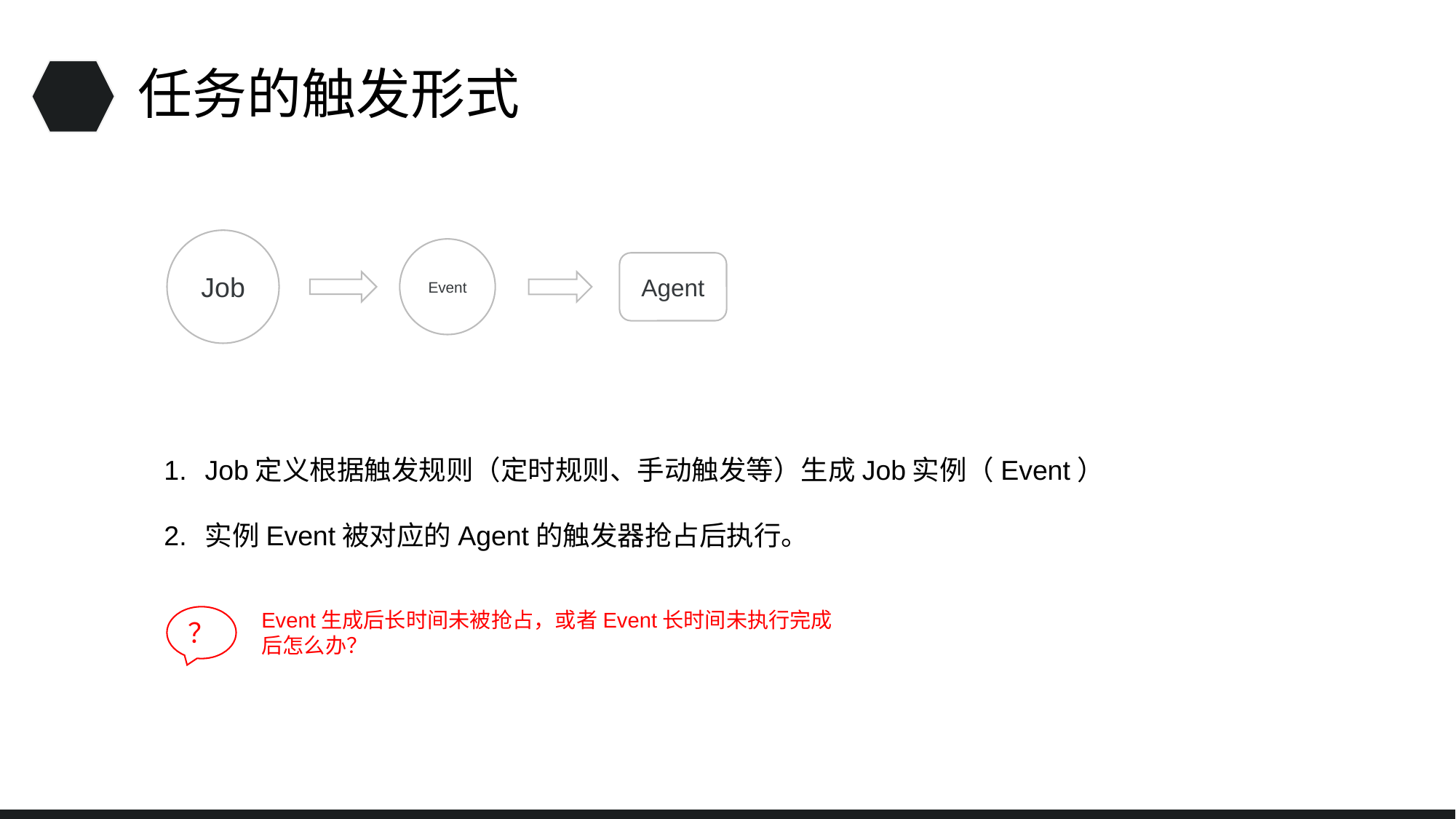

任务的触发形式
Job
Event
Agent

Job定义根据触发规则（定时规则、手动触发等）生成Job实例（Event）
实例Event被对应的Agent的触发器抢占后执行。
Event生成后长时间未被抢占，或者Event长时间未执行完成后怎么办？
？